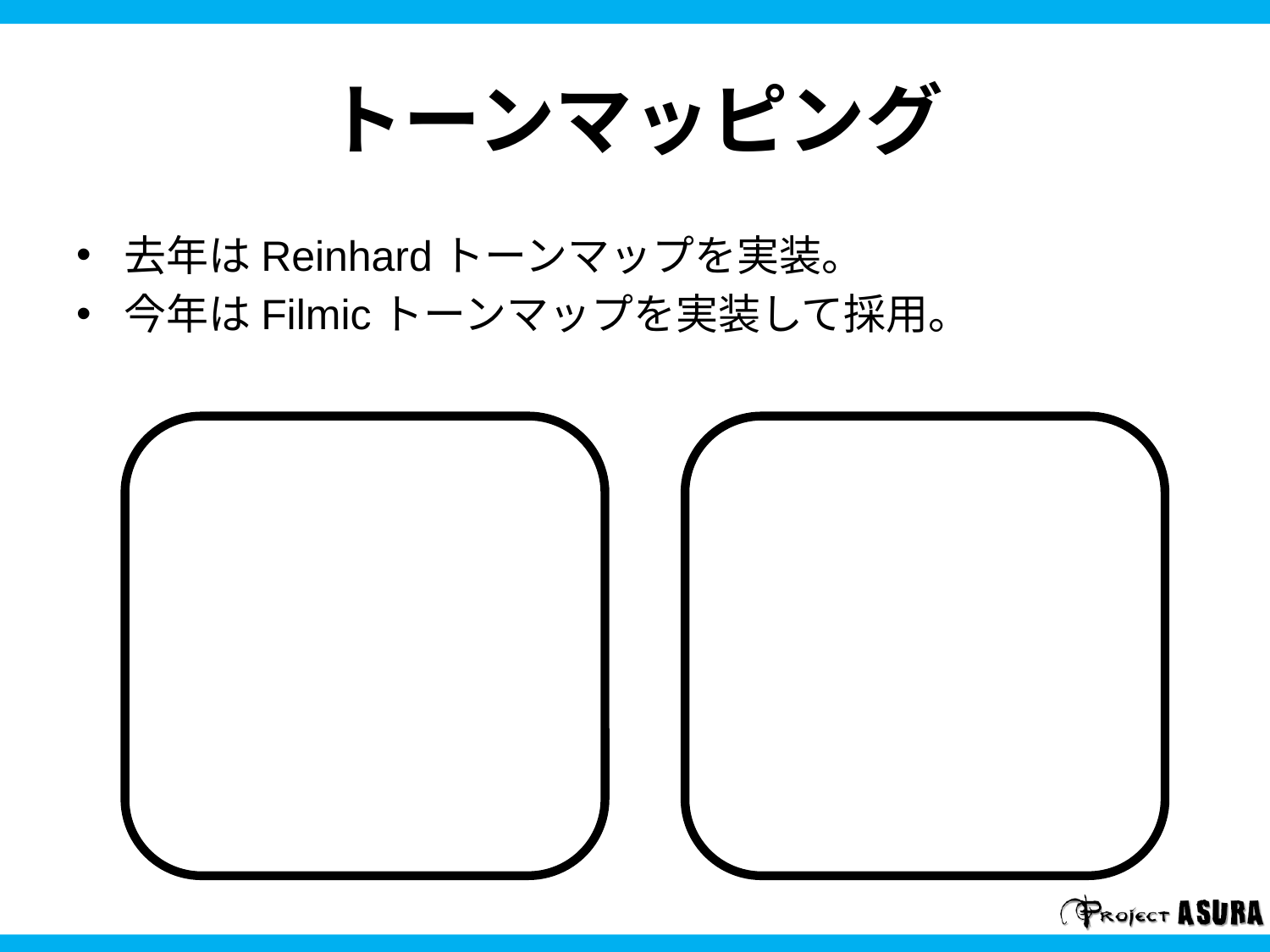

# トーンマッピング
去年はReinhardトーンマップを実装。
今年はFilmicトーンマップを実装して採用。